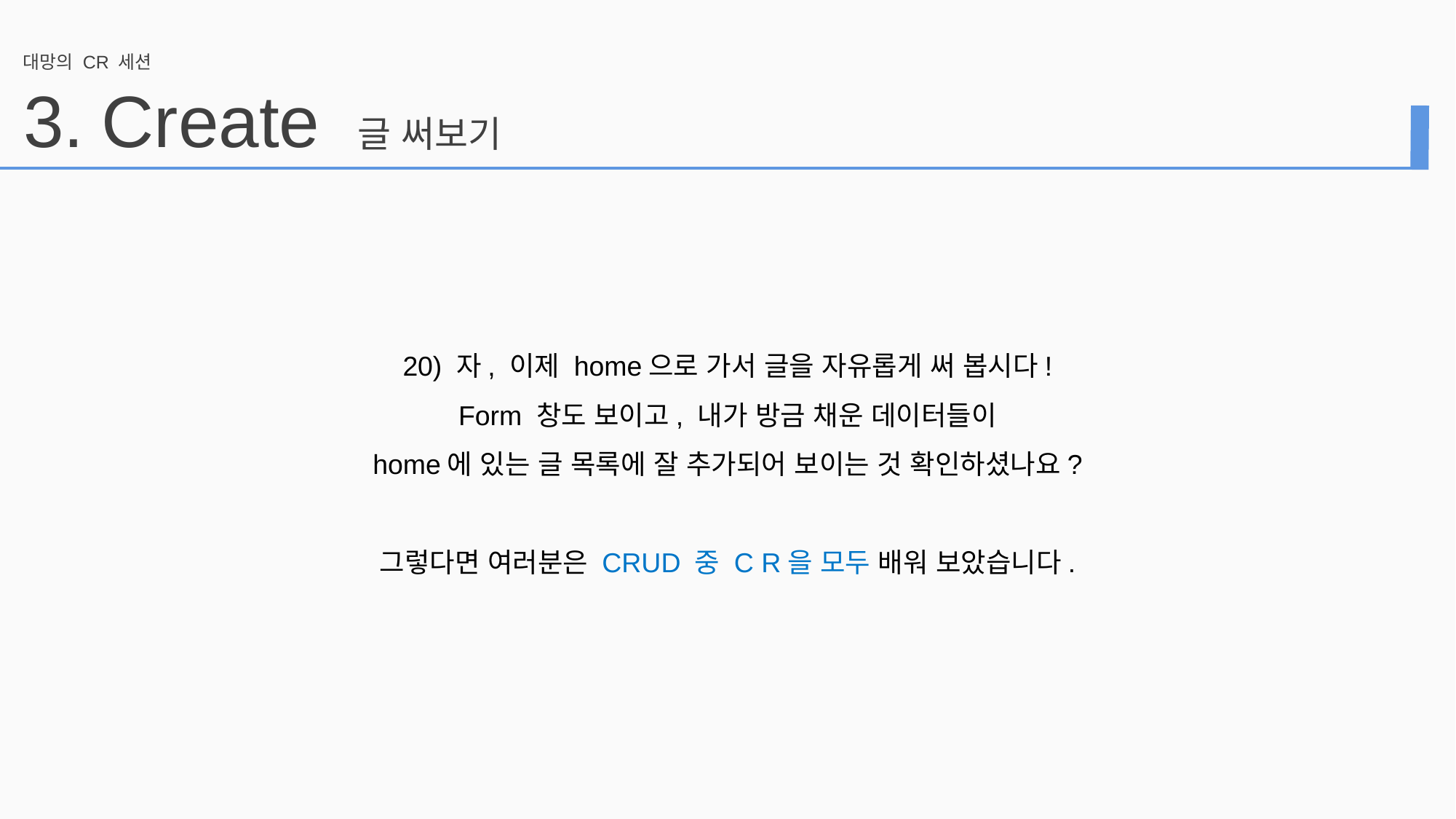

대망의 CR 세션
3.
Create 글 써보기
20) 자, 이제 home으로 가서 글을 자유롭게 써 봅시다!
Form 창도 보이고, 내가 방금 채운 데이터들이
home에 있는 글 목록에 잘 추가되어 보이는 것 확인하셨나요?

그렇다면 여러분은 CRUD 중 C R을 모두 배워 보았습니다.